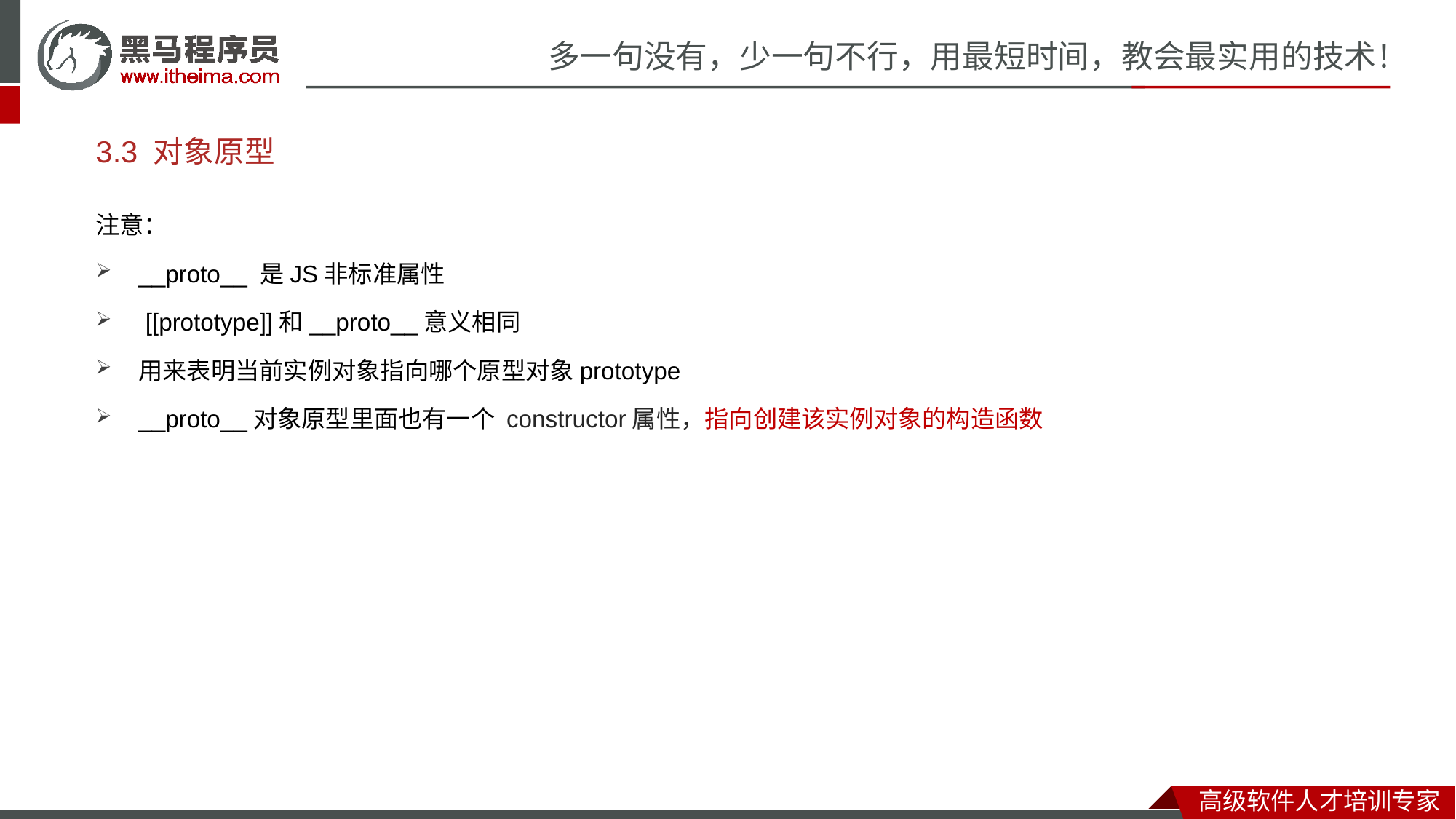

# 3.3 对象原型
注意：
__proto__ 是JS非标准属性
 [[prototype]]和__proto__意义相同
用来表明当前实例对象指向哪个原型对象prototype
__proto__对象原型里面也有一个 constructor属性，指向创建该实例对象的构造函数